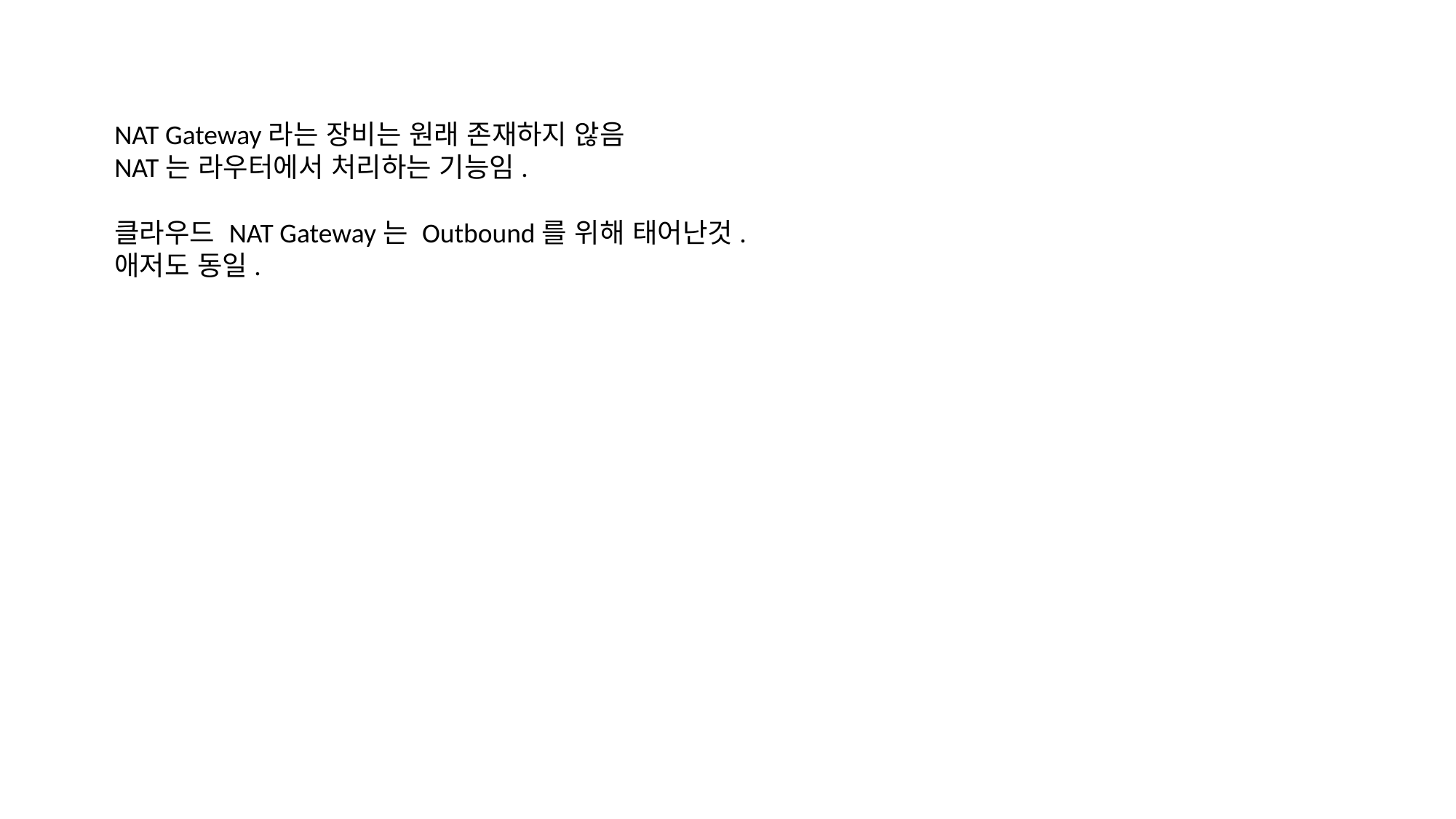

NAT Gateway라는 장비는 원래 존재하지 않음
NAT는 라우터에서 처리하는 기능임.

클라우드 NAT Gateway는 Outbound를 위해 태어난것.
애저도 동일.